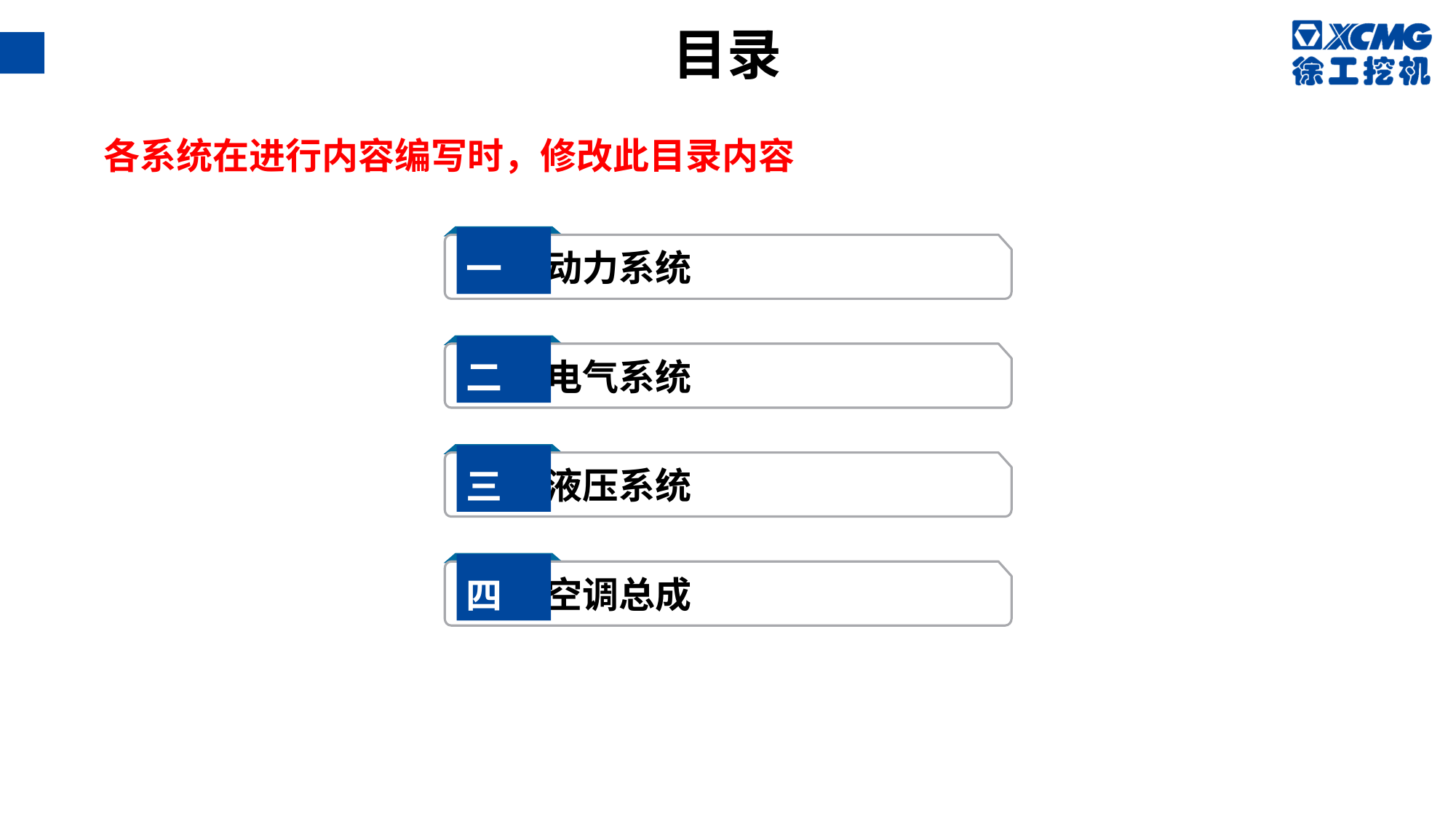

目录
各系统在进行内容编写时，修改此目录内容

          动力系统
一

          电气系统
二

          液压系统
三

          空调总成
四